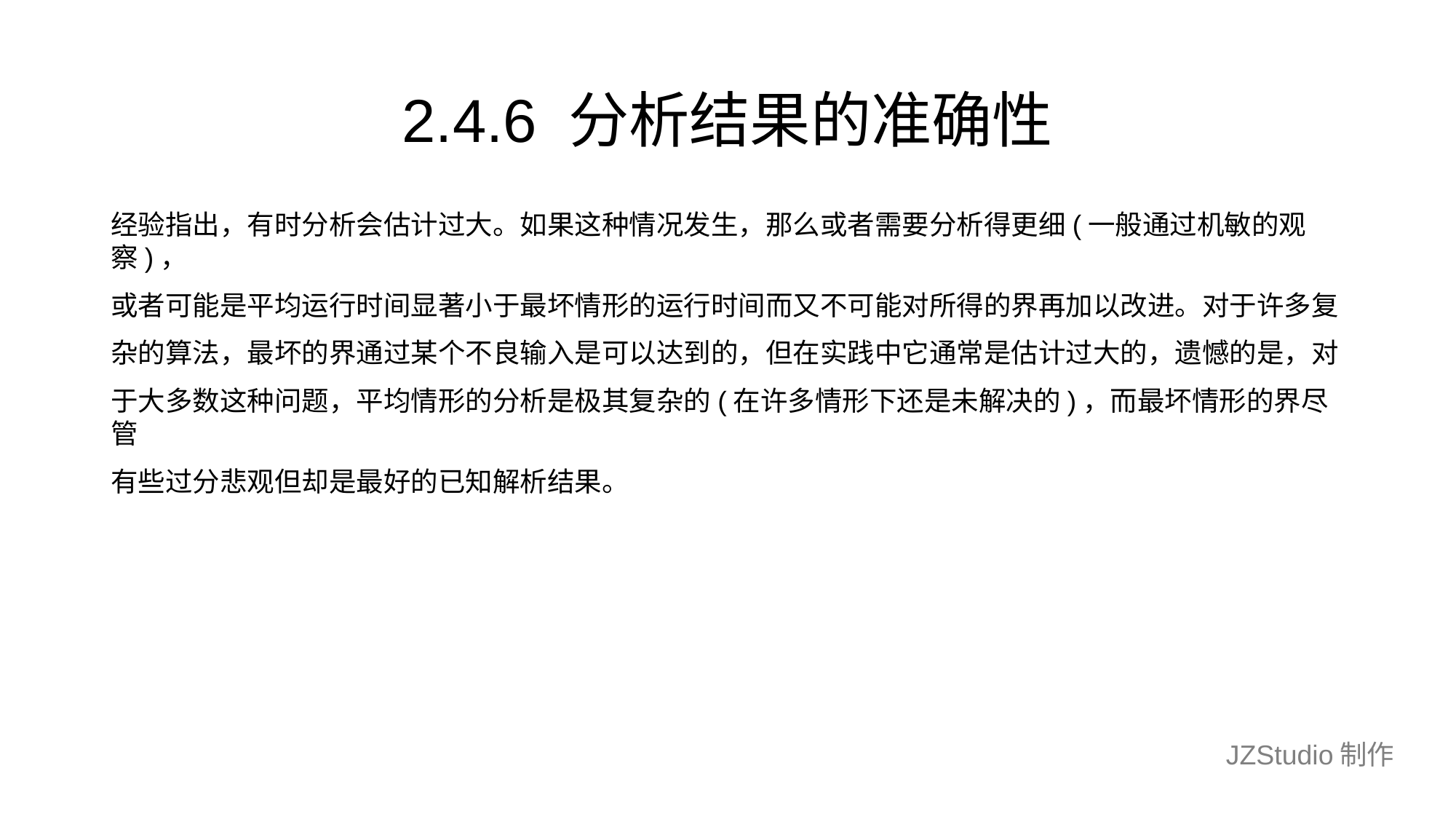

# 2.4.6 分析结果的准确性
经验指出，有时分析会估计过大。如果这种情况发生，那么或者需要分析得更细(一般通过机敏的观察)，
或者可能是平均运行时间显著小于最坏情形的运行时间而又不可能对所得的界再加以改进。对于许多复
杂的算法，最坏的界通过某个不良输入是可以达到的，但在实践中它通常是估计过大的，遗憾的是，对
于大多数这种问题，平均情形的分析是极其复杂的(在许多情形下还是未解决的)，而最坏情形的界尽管
有些过分悲观但却是最好的已知解析结果。